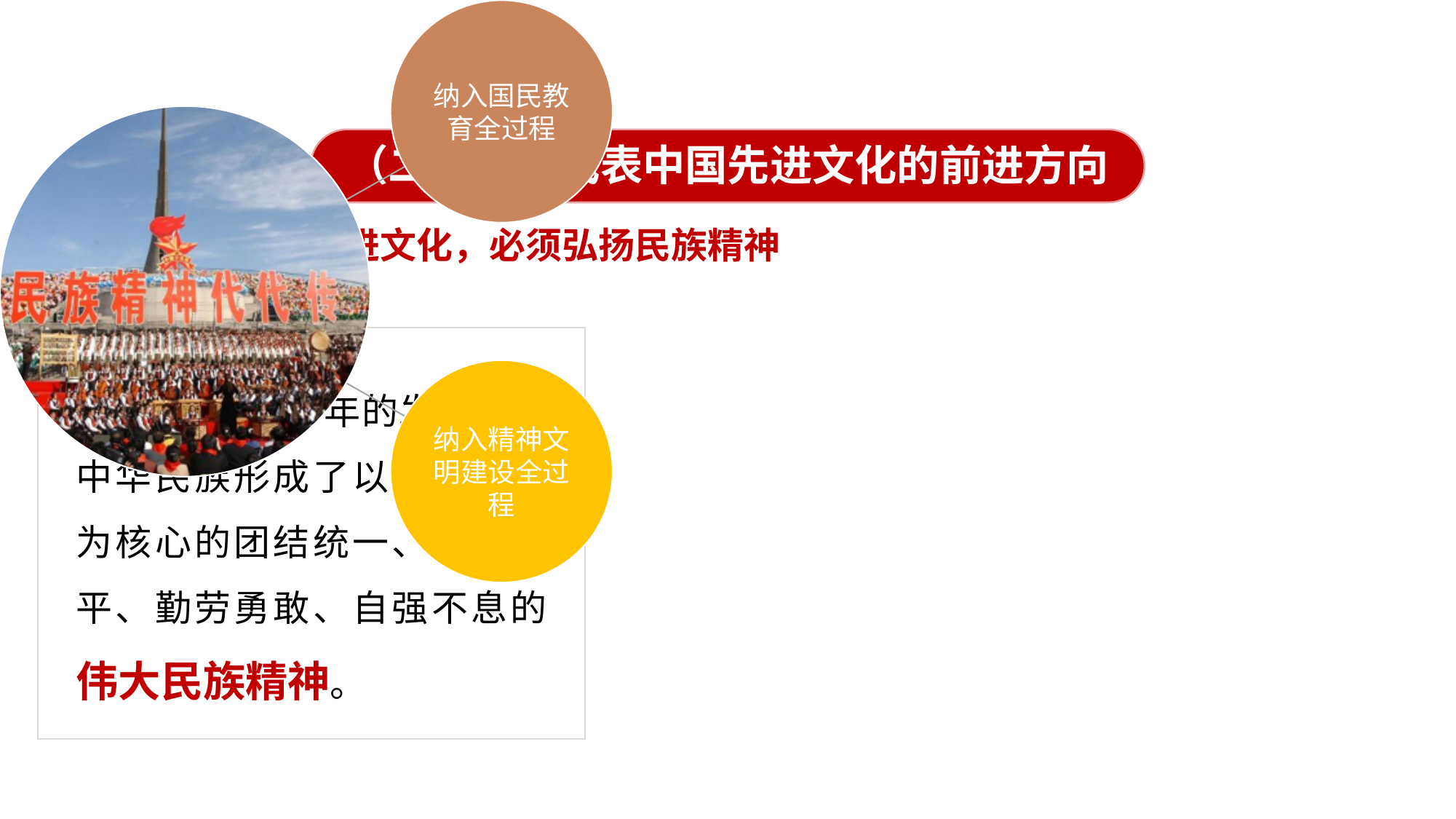

一、“三个代表”重要思想的核心观点
（二）始终代表中国先进文化的前进方向
3.发展社会主义先进文化，必须弘扬民族精神
纳入国民教育全过程
纳入精神文明建设全过程

在5000多年的发展中，中华民族形成了以爱国主义为核心的团结统一、爱好和平、勤劳勇敢、自强不息的伟大民族精神。